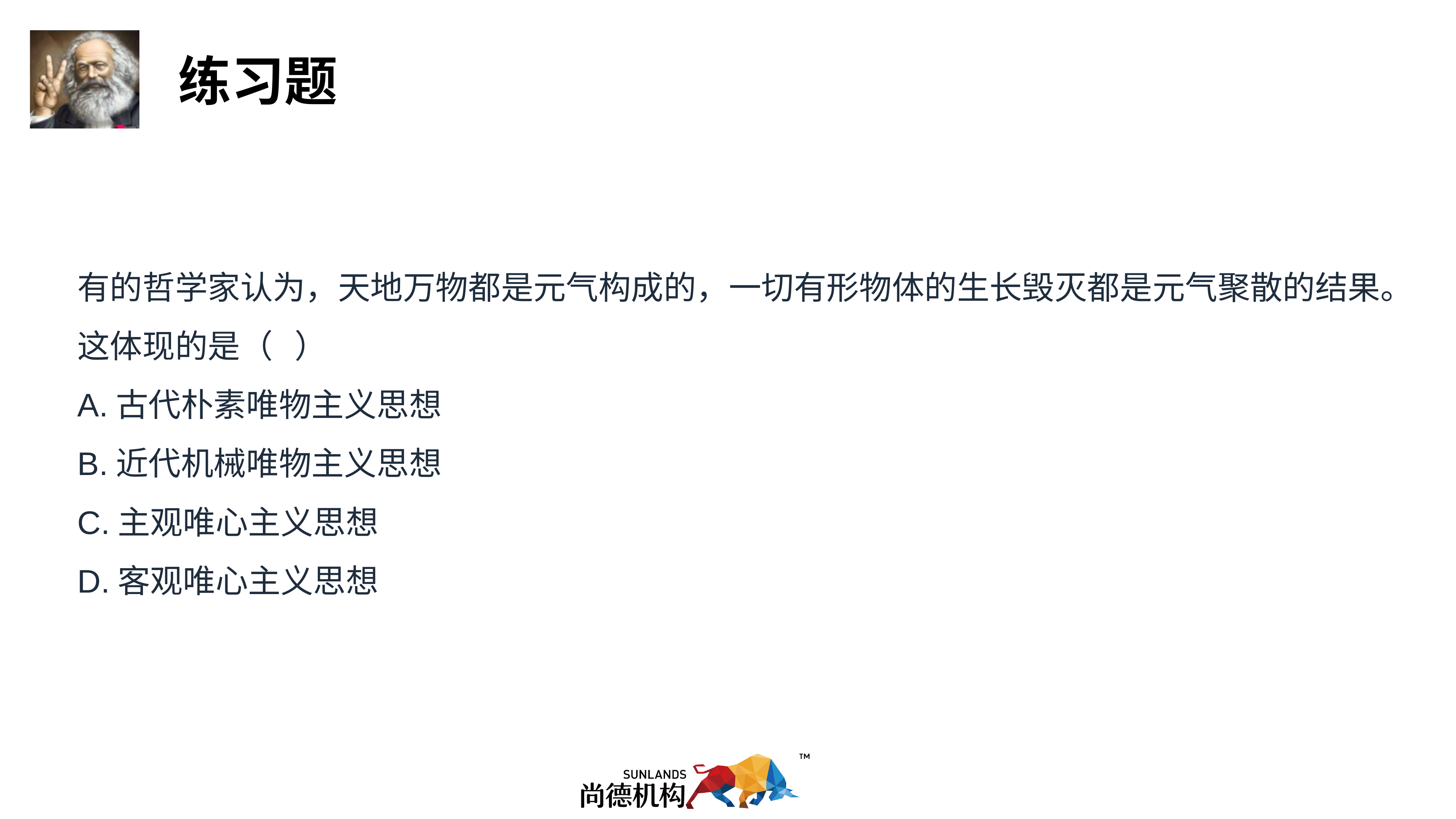

有的哲学家认为，天地万物都是元气构成的，一切有形物体的生长毁灭都是元气聚散的结果。
这体现的是（   ）
A.古代朴素唯物主义思想
B.近代机械唯物主义思想
C.主观唯心主义思想
D.客观唯心主义思想